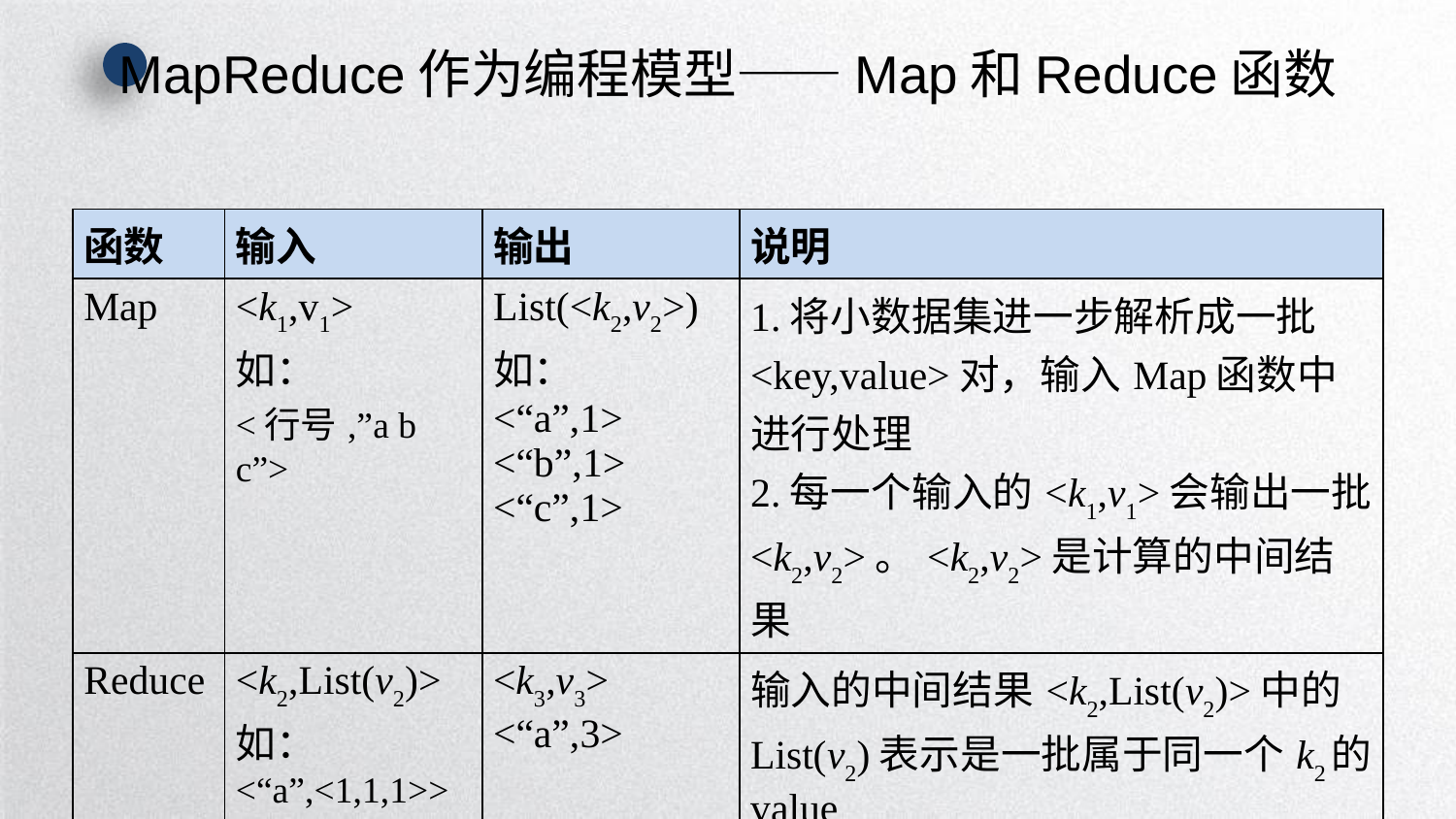

# MapReduce作为编程模型——Map和Reduce函数

| 函数 | 输入 | 输出 | 说明 |
| --- | --- | --- | --- |
| Map | <k1,v1> 如： <行号,”a b c”> | List(<k2,v2>) 如： <“a”,1> <“b”,1> <“c”,1> | 1.将小数据集进一步解析成一批<key,value>对，输入Map函数中进行处理 2.每一个输入的<k1,v1>会输出一批<k2,v2>。<k2,v2>是计算的中间结果 |
| Reduce | <k2,List(v2)> 如：<“a”,<1,1,1>> | <k3,v3> <“a”,3> | 输入的中间结果<k2,List(v2)>中的List(v2)表示是一批属于同一个k2的value |